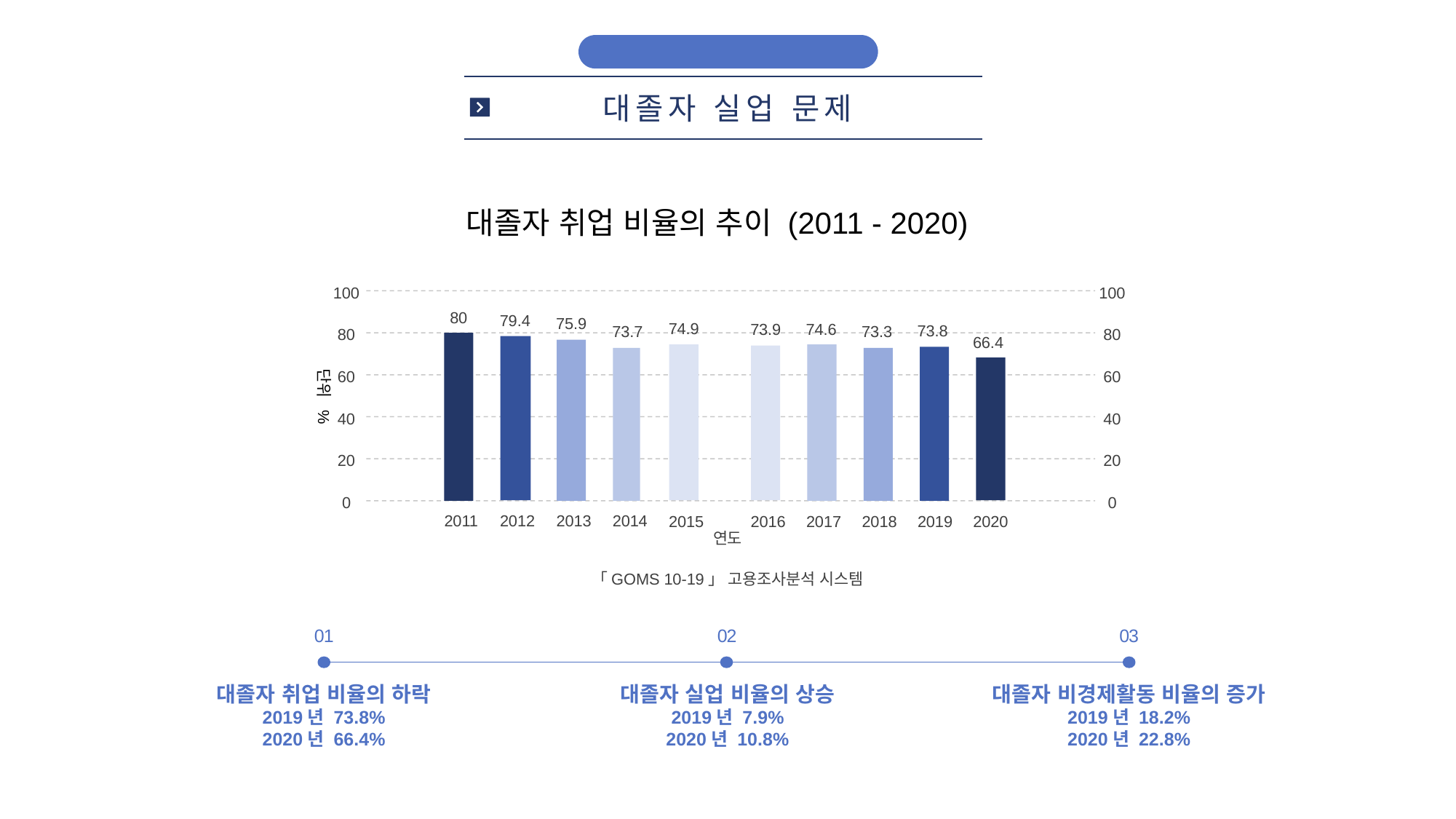

기획배경 및 목표
대졸자 실업 문제

대졸자 취업 비율의 추이 (2011 - 2020)
100
80
60
40
20
0
100
80
60
40
20
0
80

79.4

2012
75.9

2013
74.9

2015
73.7

2014
2011
73.9

2016
74.6

2017
73.8

2019
73.3

2018
66.4

2020
단위  %
연도
「GOMS 10-19」 고용조사분석 시스템
01
02
03

대졸자 취업 비율의 하락
2019년 73.8%
2020년 66.4%
대졸자 실업 비율의 상승
2019년 7.9%
2020년 10.8%
대졸자 비경제활동 비율의 증가
2019년 18.2%
2020년 22.8%